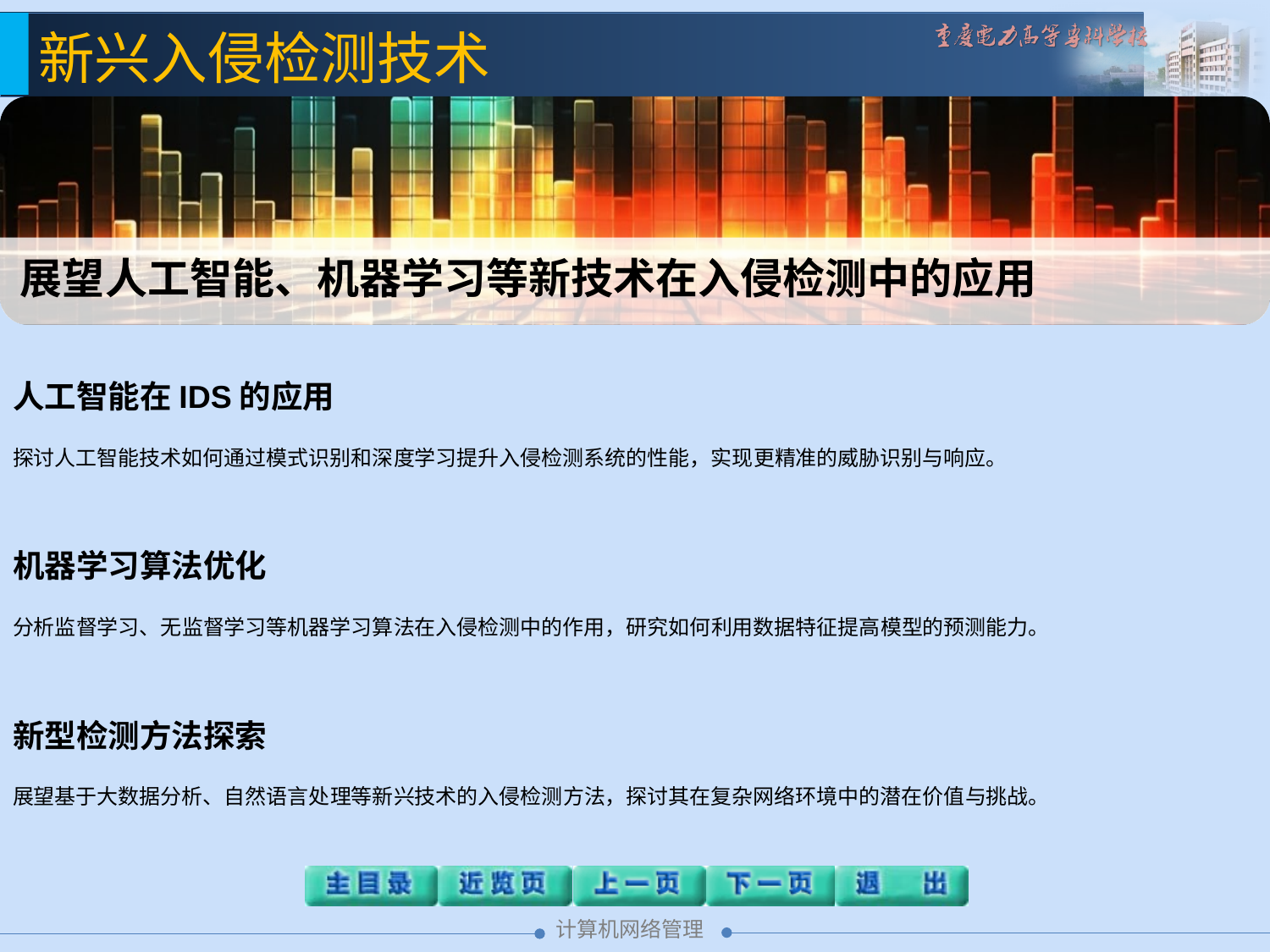

新兴入侵检测技术

展望人工智能、机器学习等新技术在入侵检测中的应用
人工智能在IDS的应用
探讨人工智能技术如何通过模式识别和深度学习提升入侵检测系统的性能，实现更精准的威胁识别与响应。
机器学习算法优化
分析监督学习、无监督学习等机器学习算法在入侵检测中的作用，研究如何利用数据特征提高模型的预测能力。
新型检测方法探索
展望基于大数据分析、自然语言处理等新兴技术的入侵检测方法，探讨其在复杂网络环境中的潜在价值与挑战。